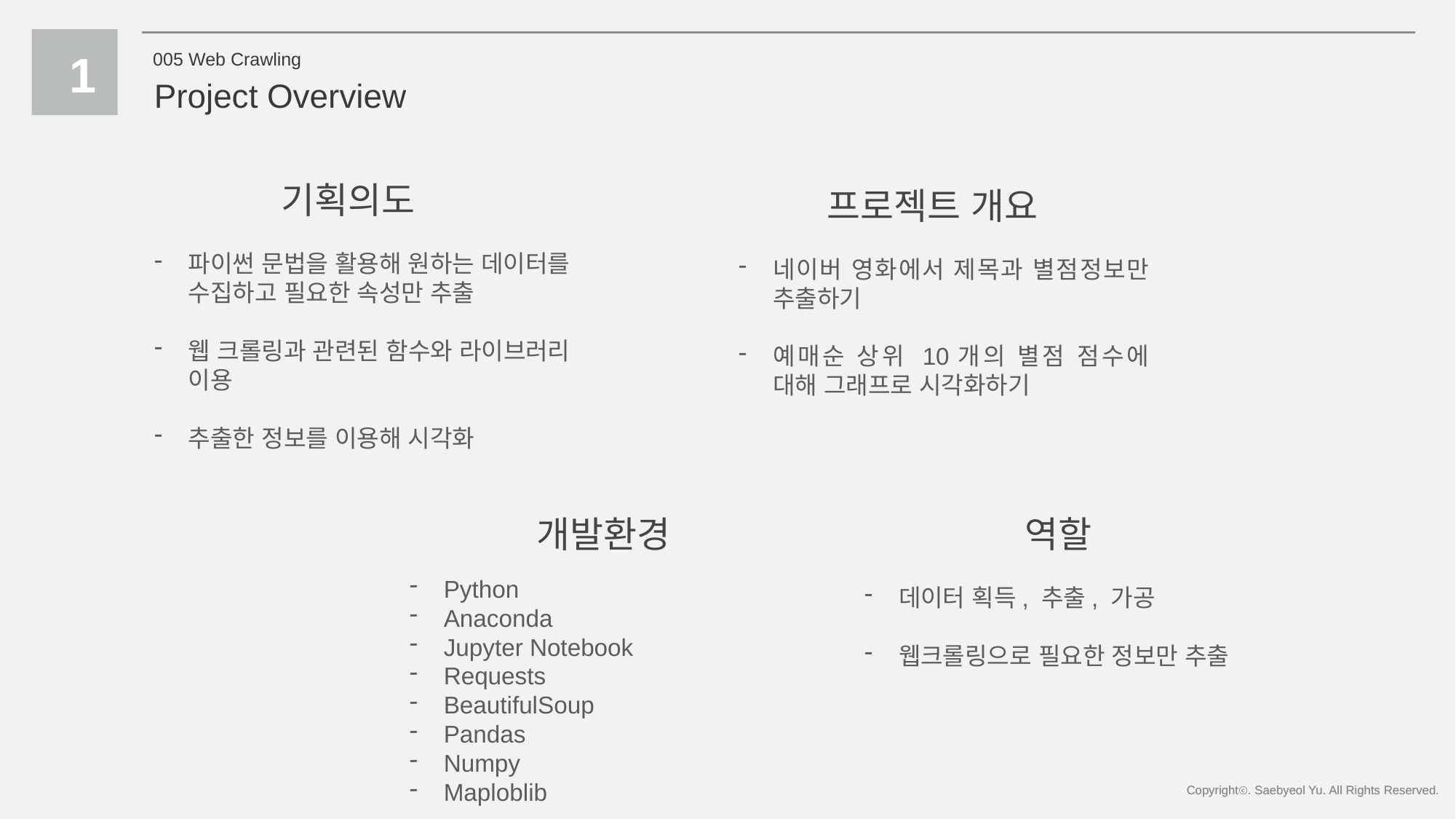

1
005 Web Crawling
Project Overview
기획의도
프로젝트 개요
파이썬 문법을 활용해 원하는 데이터를 수집하고 필요한 속성만 추출
웹 크롤링과 관련된 함수와 라이브러리  이용

추출한 정보를 이용해 시각화
네이버 영화에서 제목과 별점정보만 추출하기

예매순 상위 10개의 별점 점수에 대해 그래프로 시각화하기
개발환경
역할
Python
Anaconda
Jupyter Notebook
Requests
BeautifulSoup
Pandas
Numpy
Maploblib

데이터 획득, 추출, 가공
웹크롤링으로 필요한 정보만 추출

Copyrightⓒ. Saebyeol Yu. All Rights Reserved.